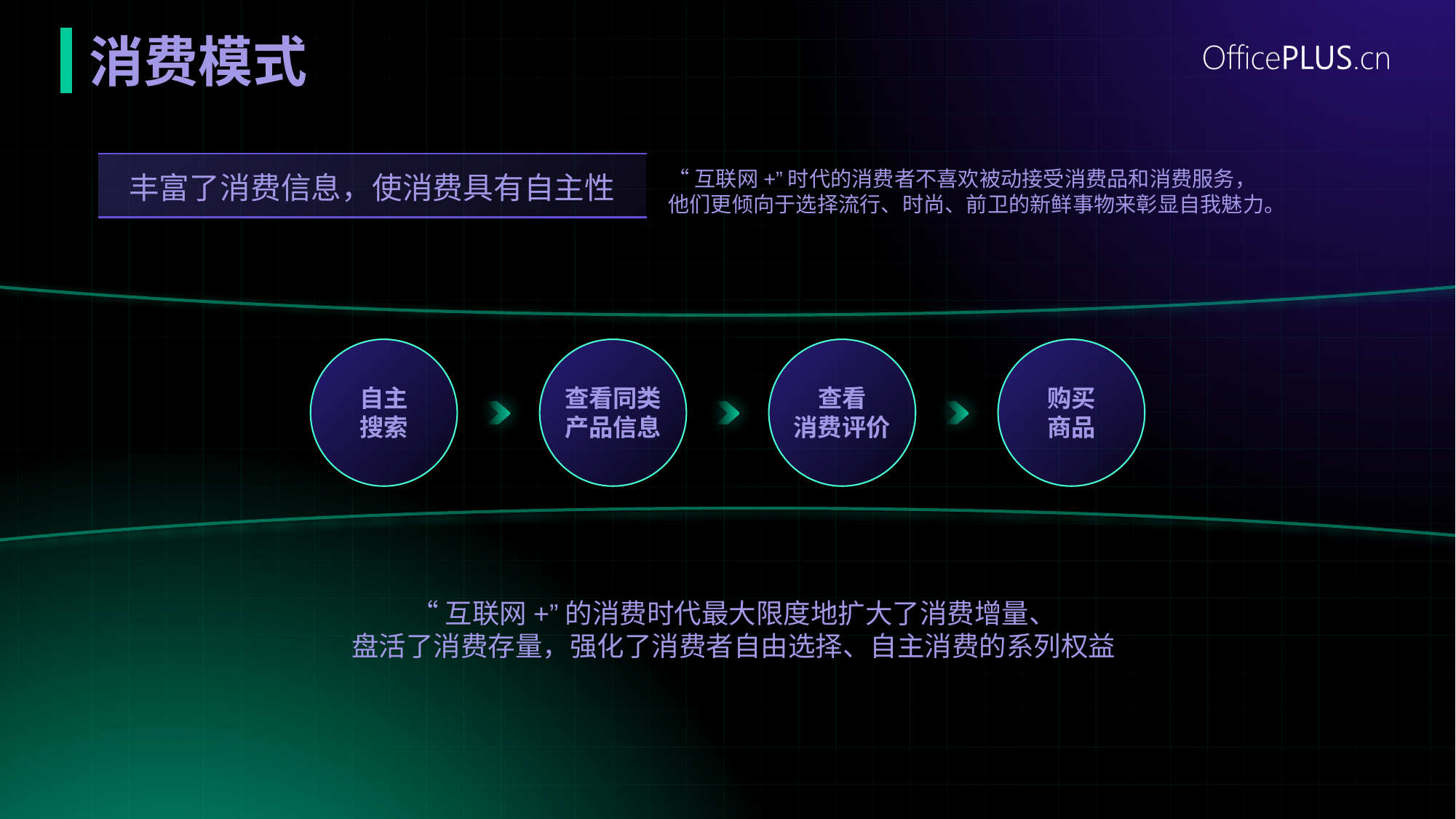

# 消费模式
“互联网+”时代的消费者不喜欢被动接受消费品和消费服务，
他们更倾向于选择流行、时尚、前卫的新鲜事物来彰显自我魅力。
丰富了消费信息，使消费具有自主性

自主
搜索
查看同类
产品信息
查看
消费评价
购买
商品

“互联网+”的消费时代最大限度地扩大了消费增量、
盘活了消费存量，强化了消费者自由选择、自主消费的系列权益